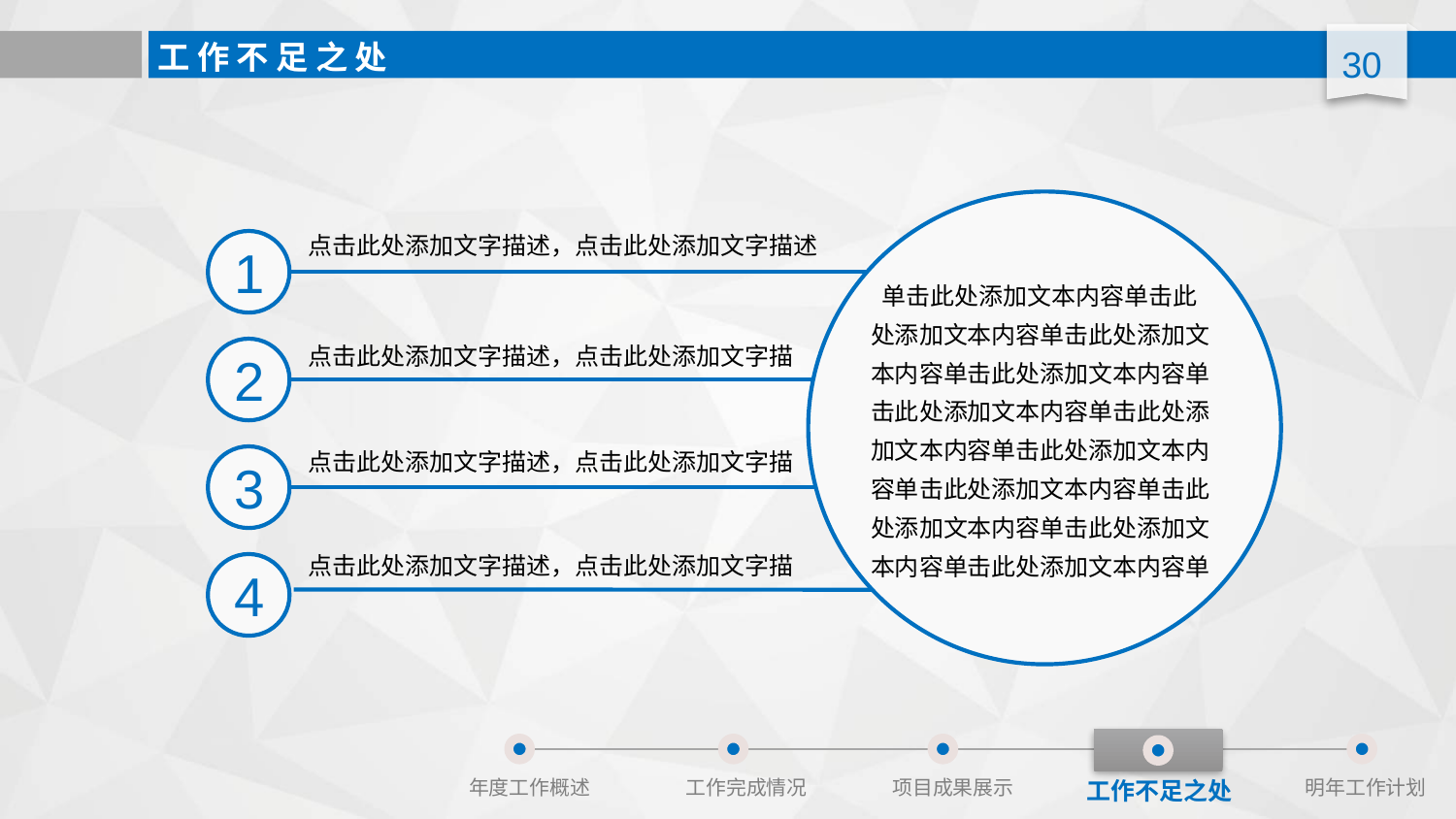

工 作 不 足 之 处

点击此处添加文字描述，点击此处添加文字描述
1
单击此处添加文本内容单击此处添加文本内容单击此处添加文本内容单击此处添加文本内容单击此处添加文本内容单击此处添加文本内容单击此处添加文本内容单击此处添加文本内容单击此处添加文本内容单击此处添加文本内容单击此处添加文本内容单
点击此处添加文字描述，点击此处添加文字描
2
点击此处添加文字描述，点击此处添加文字描

3
点击此处添加文字描述，点击此处添加文字描
4